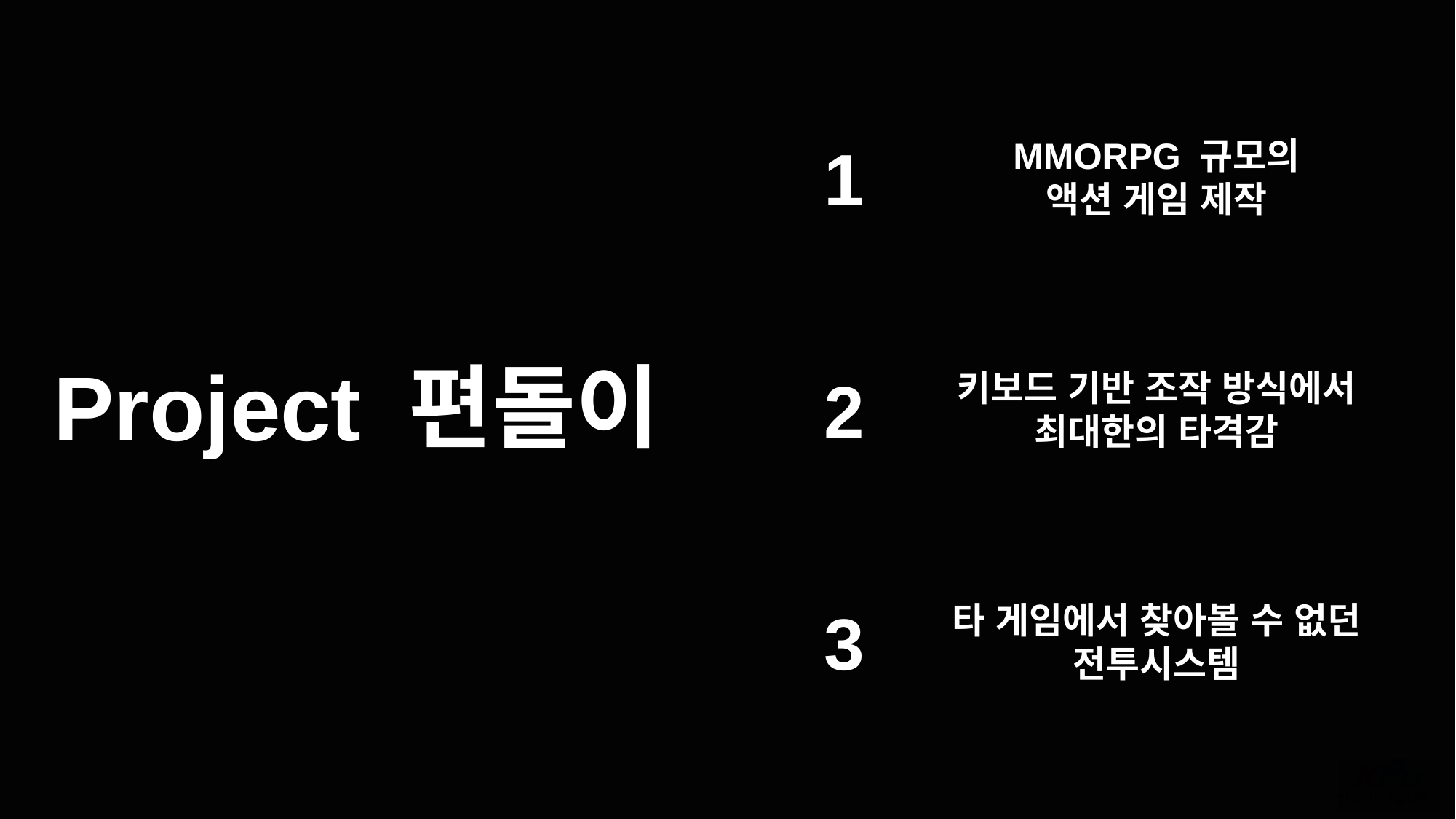

1
MMORPG 규모의
액션 게임 제작
Project 편돌이
2
키보드 기반 조작 방식에서
최대한의 타격감
3
타 게임에서 찾아볼 수 없던
전투시스템